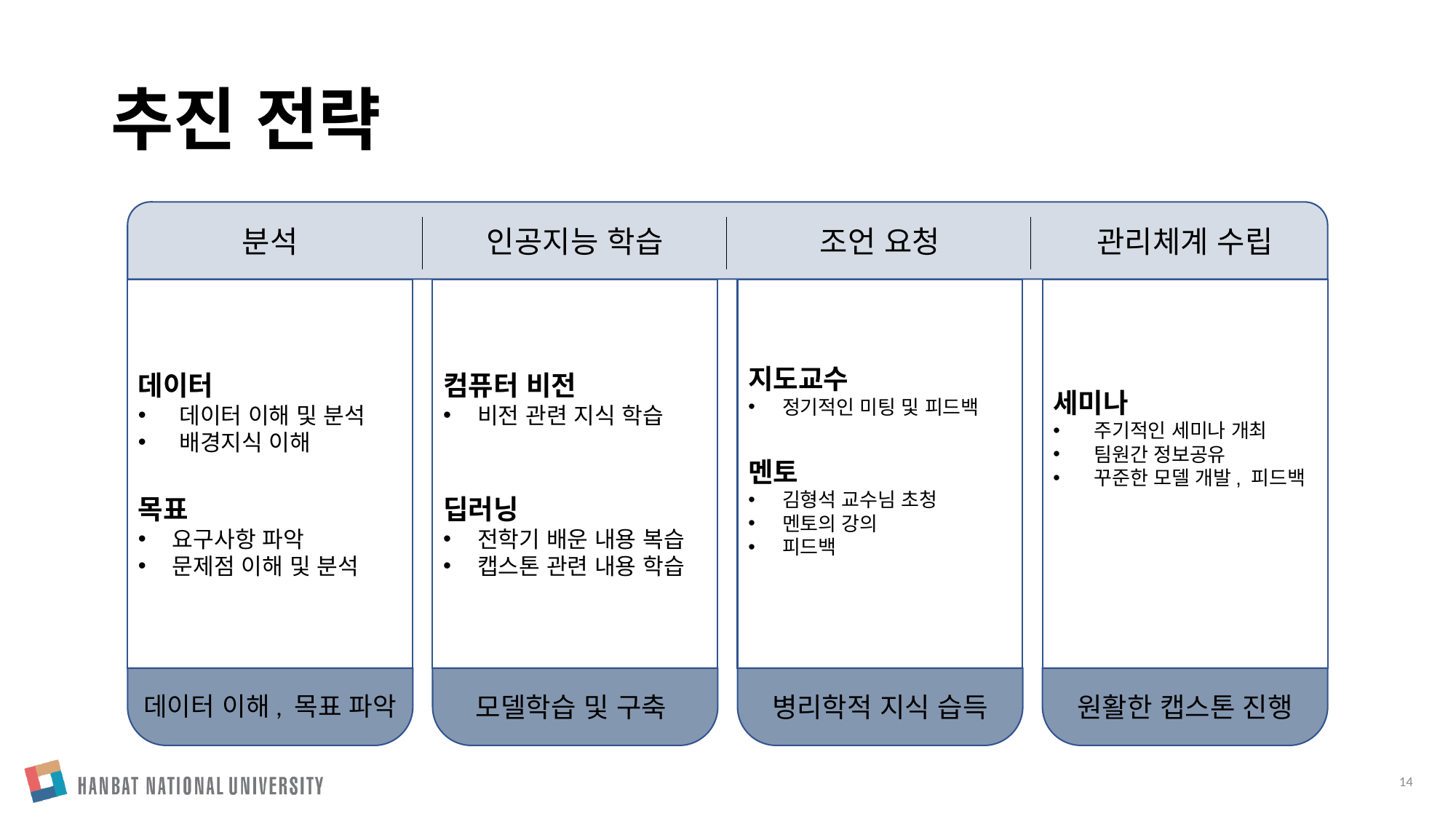

# 추진 전략

관리체계 수립
인공지능 학습
조언 요청
분석
데이터
데이터 이해 및 분석
배경지식 이해

목표
요구사항 파악
문제점 이해 및 분석
컴퓨터 비전
비전 관련 지식 학습

딥러닝
전학기 배운 내용 복습
캡스톤 관련 내용 학습
지도교수
정기적인 미팅 및 피드백

멘토
김형석 교수님 초청
멘토의 강의
피드백

세미나
주기적인 세미나 개최
팀원간 정보공유
꾸준한 모델 개발, 피드백

데이터 이해, 목표 파악
모델학습 및 구축
병리학적 지식 습득
원활한 캡스톤 진행